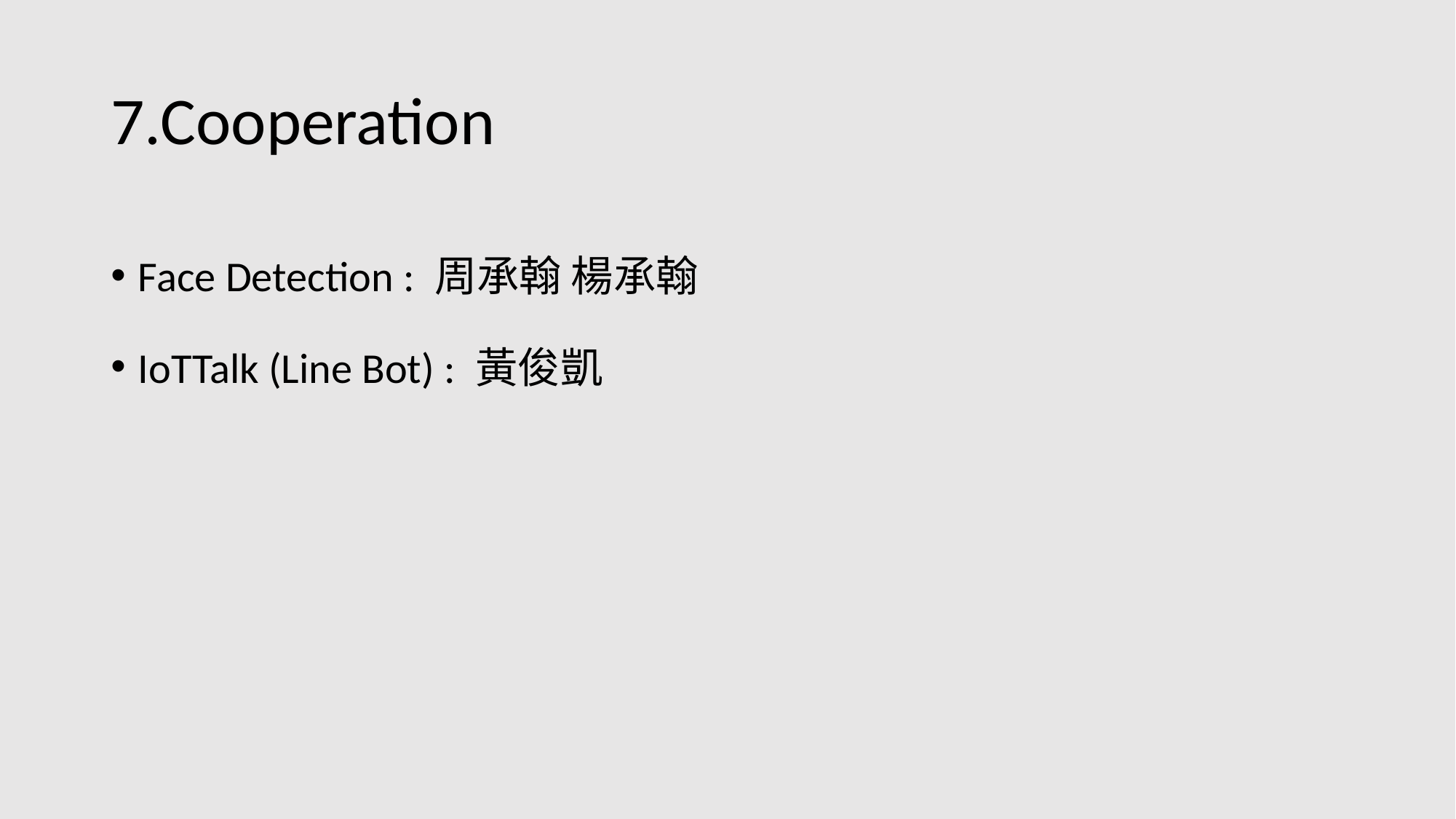

# 7.Cooperation
Face Detection : 周承翰 楊承翰
IoTTalk (Line Bot) : 黃俊凱